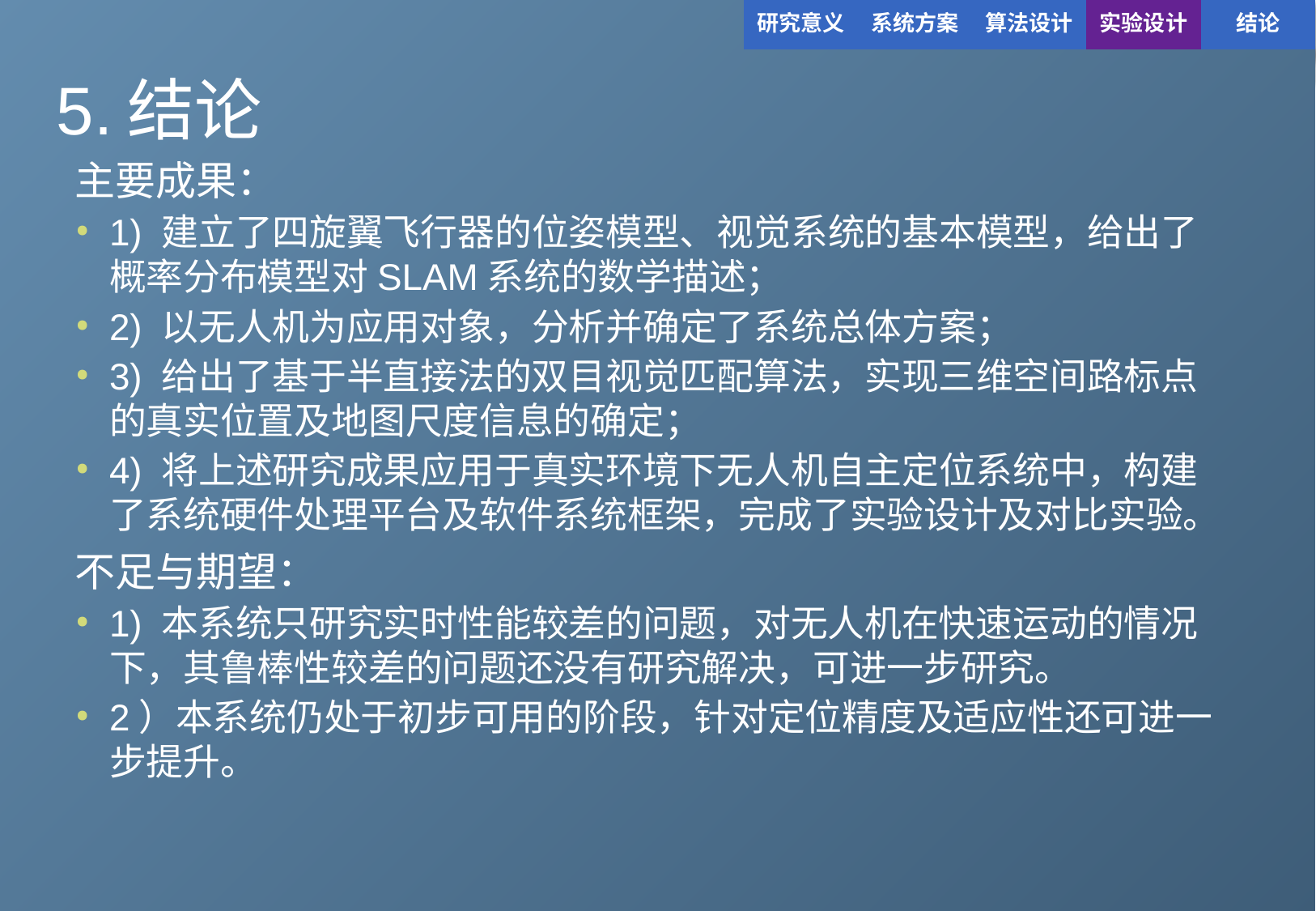

| 研究意义 | 系统方案 | 算法设计 | 实验设计 | 结论 |
| --- | --- | --- | --- | --- |
5.结论
主要成果：
1) 建立了四旋翼飞行器的位姿模型、视觉系统的基本模型，给出了概率分布模型对SLAM系统的数学描述；
2) 以无人机为应用对象，分析并确定了系统总体方案；
3) 给出了基于半直接法的双目视觉匹配算法，实现三维空间路标点的真实位置及地图尺度信息的确定；
4) 将上述研究成果应用于真实环境下无人机自主定位系统中，构建了系统硬件处理平台及软件系统框架，完成了实验设计及对比实验。
不足与期望：
1) 本系统只研究实时性能较差的问题，对无人机在快速运动的情况下，其鲁棒性较差的问题还没有研究解决，可进一步研究。
2）本系统仍处于初步可用的阶段，针对定位精度及适应性还可进一步提升。